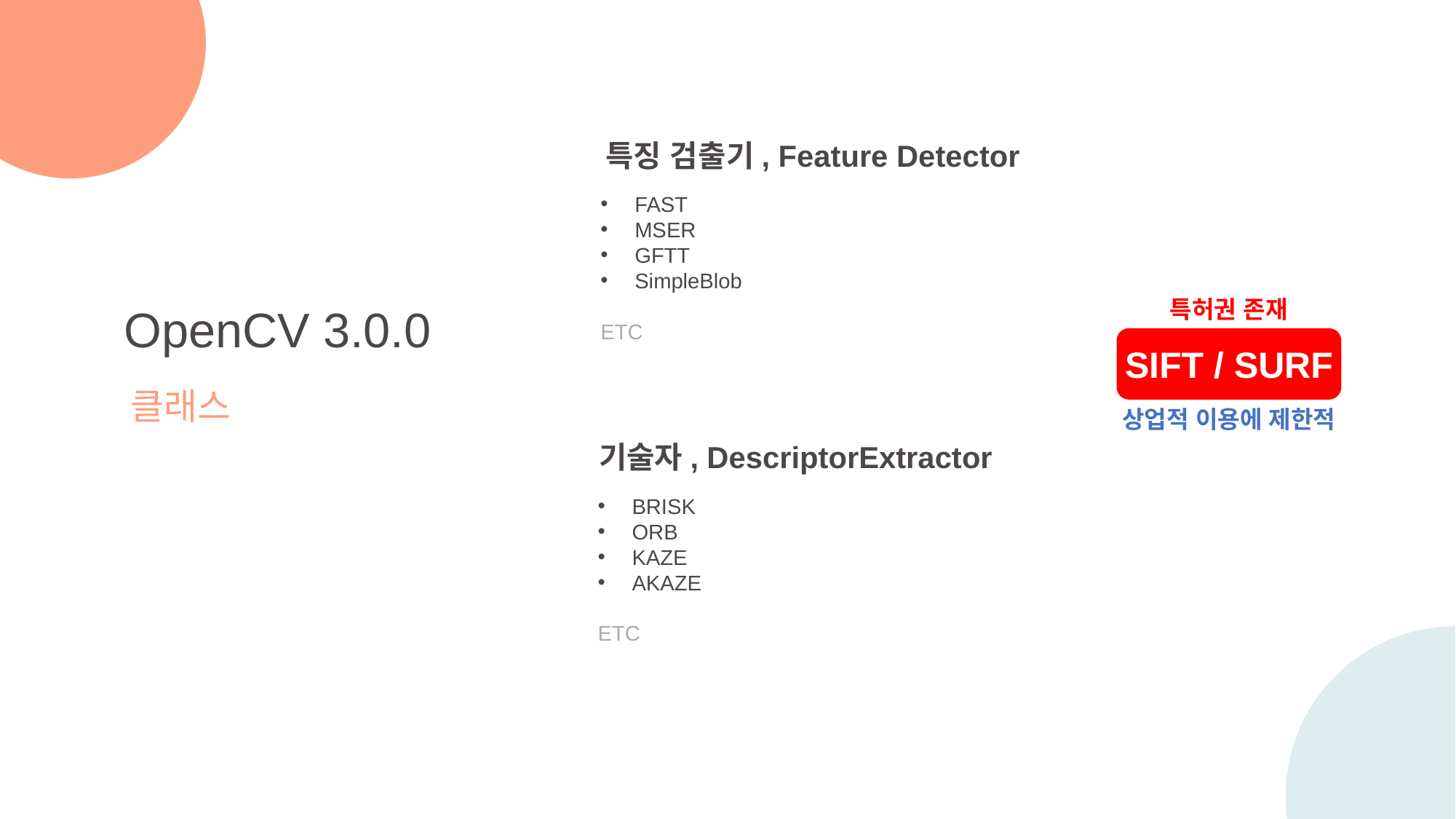

특징 검출기, Feature Detector
FAST
MSER
GFTT
SimpleBlob

ETC
특허권 존재
OpenCV 3.0.0
클래스

SIFT / SURF
상업적 이용에 제한적
기술자, DescriptorExtractor
BRISK
ORB
KAZE
AKAZE

ETC